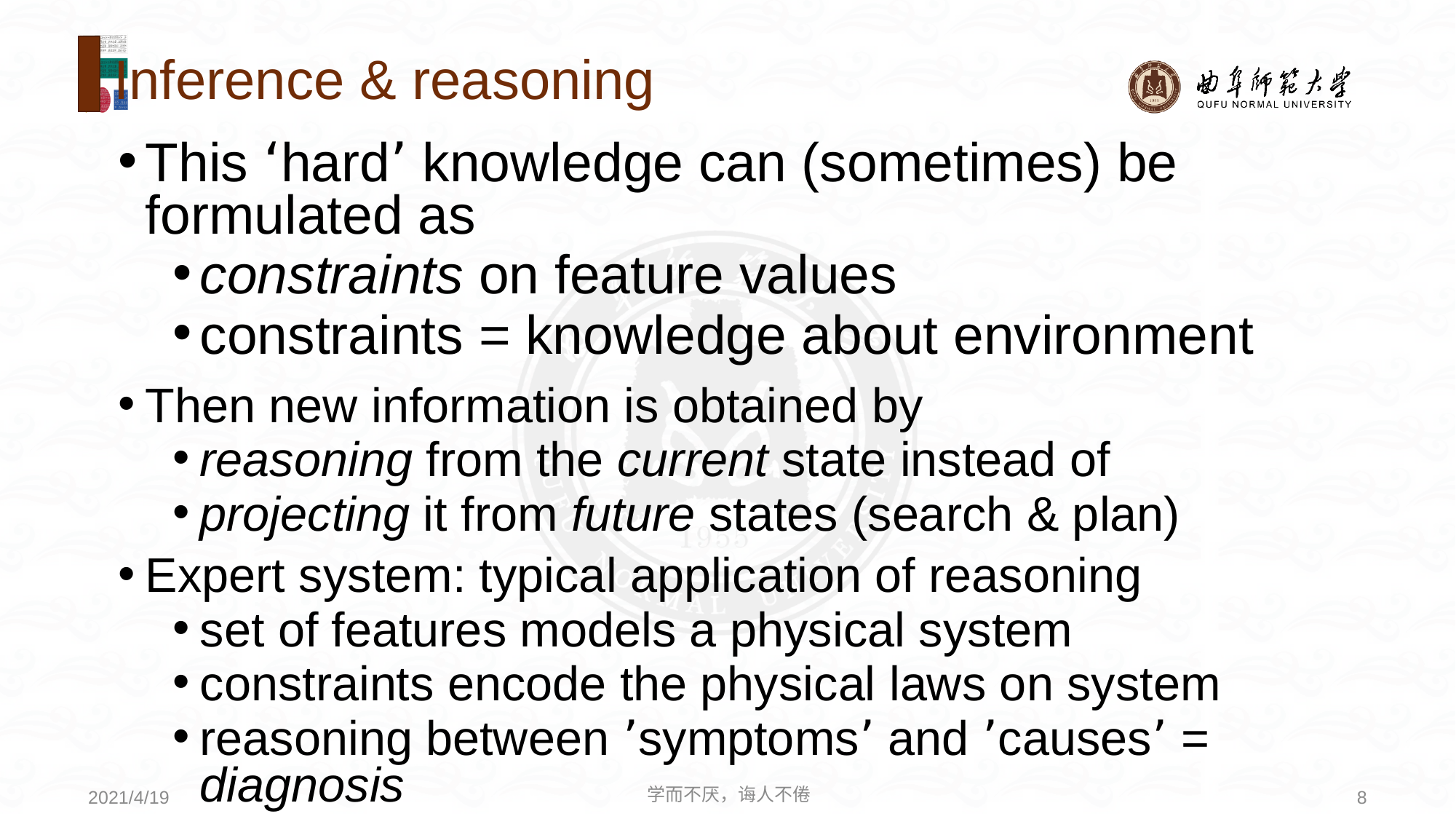

# Inference & reasoning
This ‘hard’ knowledge can (sometimes) be formulated as
constraints on feature values
constraints = knowledge about environment
Then new information is obtained by
reasoning from the current state instead of
projecting it from future states (search & plan)
Expert system: typical application of reasoning
set of features models a physical system
constraints encode the physical laws on system
reasoning between ’symptoms’ and ’causes’ = diagnosis
学而不厌，诲人不倦
8
2021/4/19